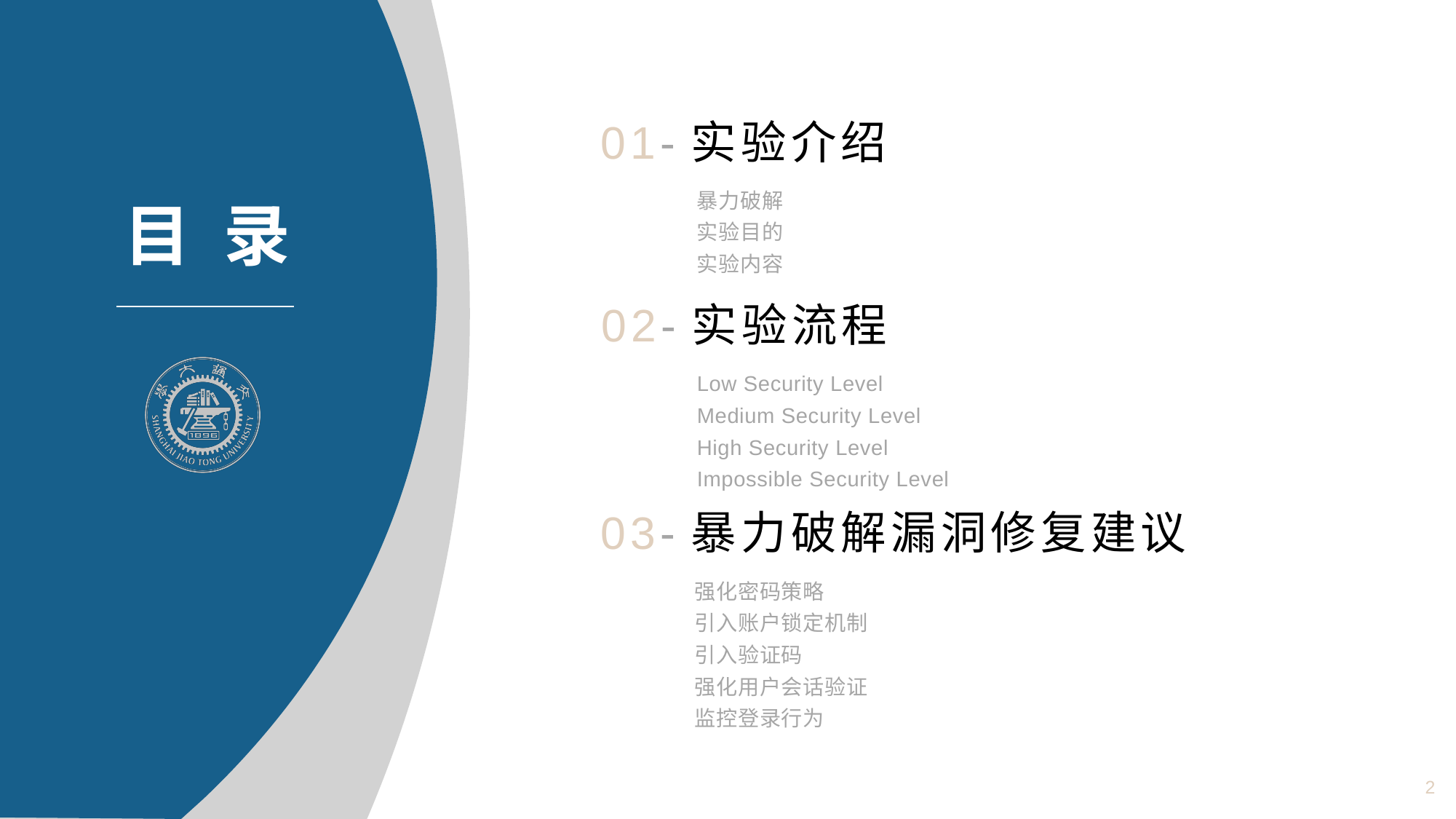

01-实验介绍
暴力破解
实验目的
实验内容
02-实验流程
Low Security Level
Medium Security Level
High Security Level
Impossible Security Level
03-暴力破解漏洞修复建议
强化密码策略
引入账户锁定机制
引入验证码
强化用户会话验证
监控登录行为

2